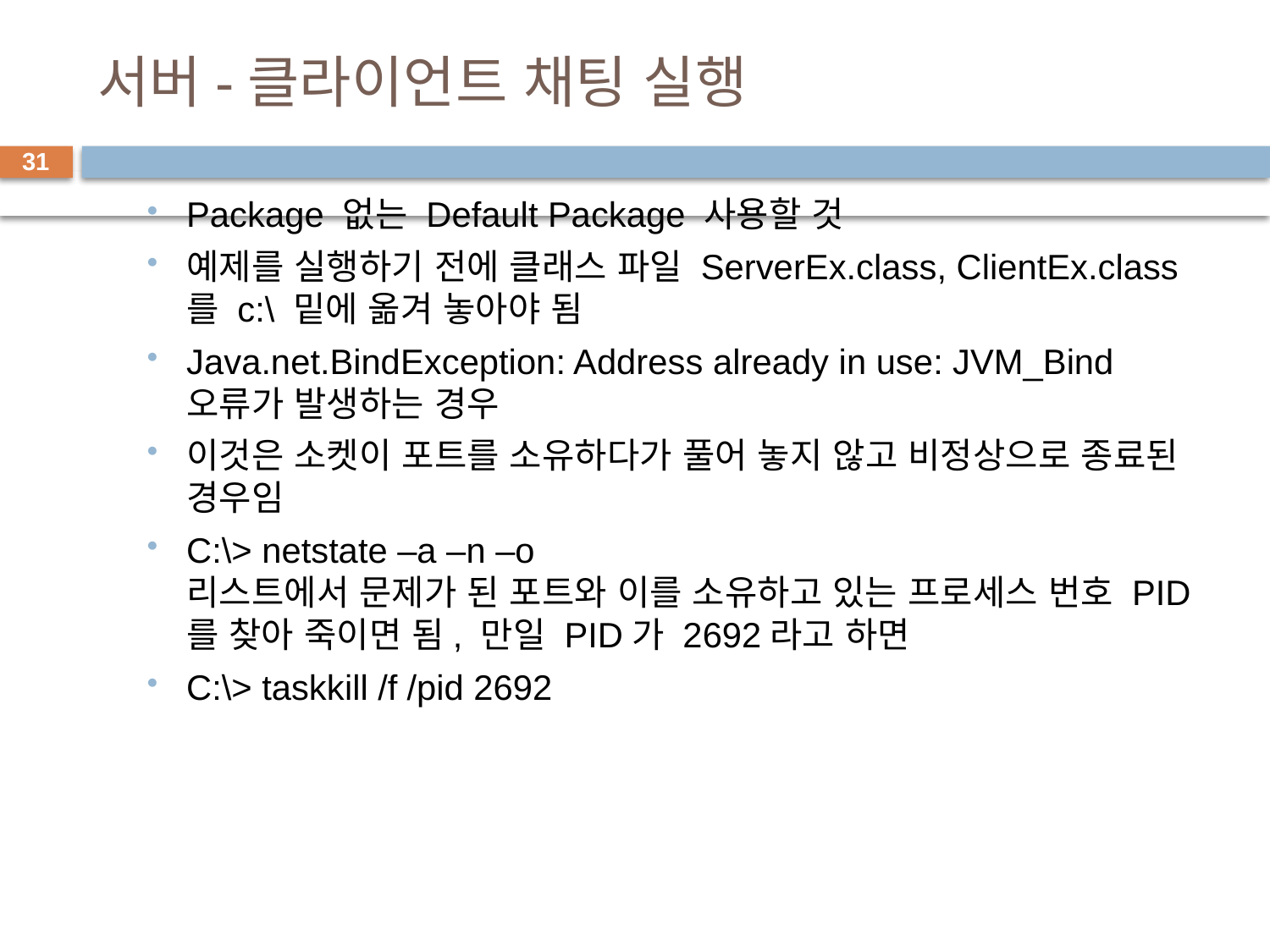

# 서버-클라이언트 채팅 실행
31
Package 없는 Default Package 사용할 것
예제를 실행하기 전에 클래스 파일 ServerEx.class, ClientEx.class를 c:\ 밑에 옮겨 놓아야 됨
Java.net.BindException: Address already in use: JVM_Bind
오류가 발생하는 경우
이것은 소켓이 포트를 소유하다가 풀어 놓지 않고 비정상으로 종료된 경우임
C:\> netstate –a –n –o
리스트에서 문제가 된 포트와 이를 소유하고 있는 프로세스 번호 PID를 찾아 죽이면 됨, 만일 PID가 2692라고 하면
C:\> taskkill /f /pid 2692